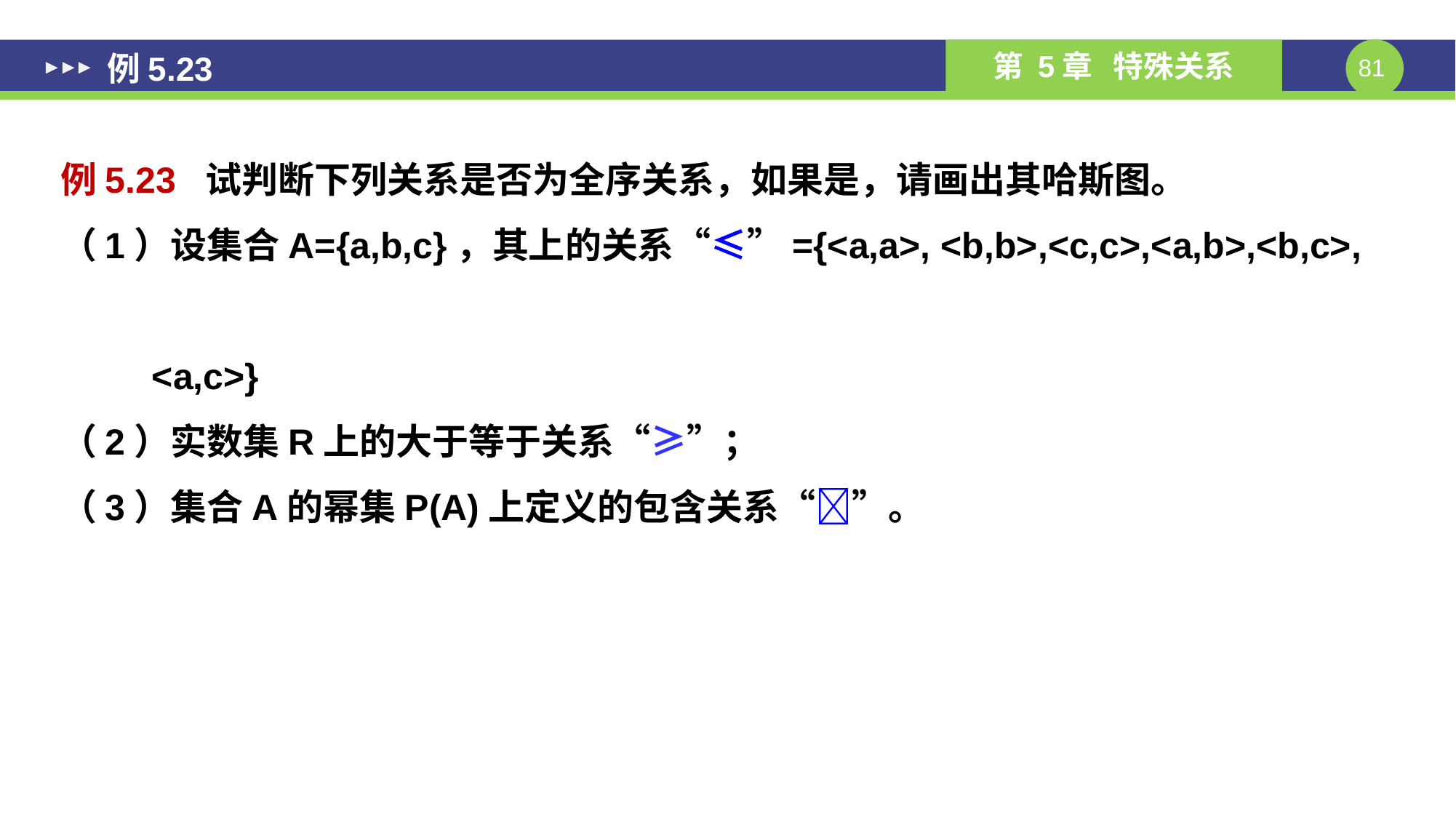

# 例5.23
例5.23  试判断下列关系是否为全序关系，如果是，请画出其哈斯图。
（1）设集合A={a,b,c}，其上的关系“≤”={<a,a>, <b,b>,<c,c>,<a,b>,<b,c>,
         <a,c>}
（2）实数集R上的大于等于关系“≥”；
（3）集合A的幂集P(A)上定义的包含关系“⊆”。